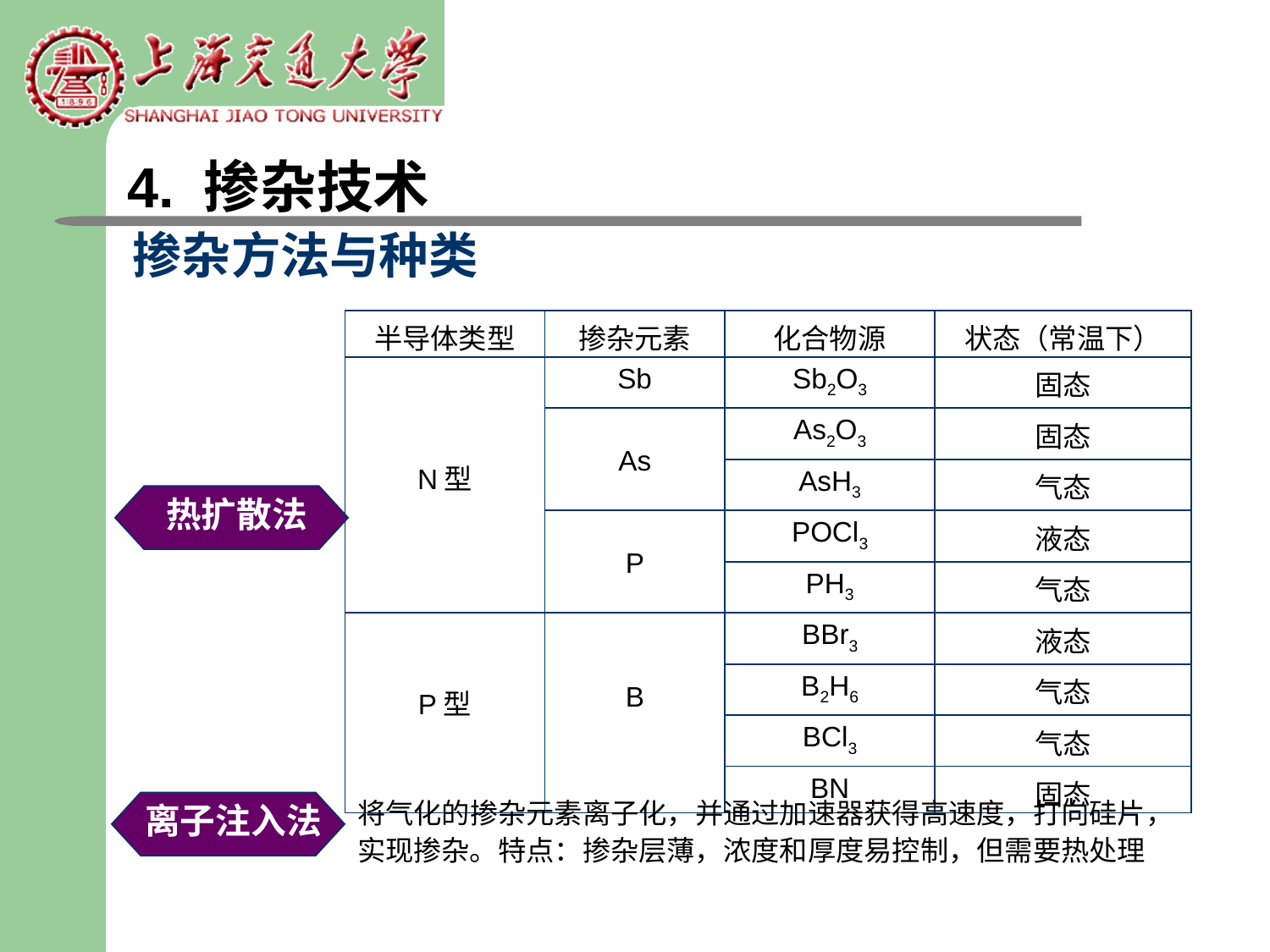

# 4. 掺杂技术
掺杂方法与种类
| 半导体类型 | 掺杂元素 | 化合物源 | 状态（常温下） |
| --- | --- | --- | --- |
| N型 | Sb | Sb2O3 | 固态 |
|  | As | As2O3 | 固态 |
|  |  | AsH3 | 气态 |
|  | P | POCl3 | 液态 |
|  |  | PH3 | 气态 |
| P型 | B | BBr3 | 液态 |
|  |  | B2H6 | 气态 |
|  |  | BCl3 | 气态 |
|  |  | BN | 固态 |

热扩散法
将气化的掺杂元素离子化，并通过加速器获得高速度，打向硅片，实现掺杂。特点：掺杂层薄，浓度和厚度易控制，但需要热处理

离子注入法